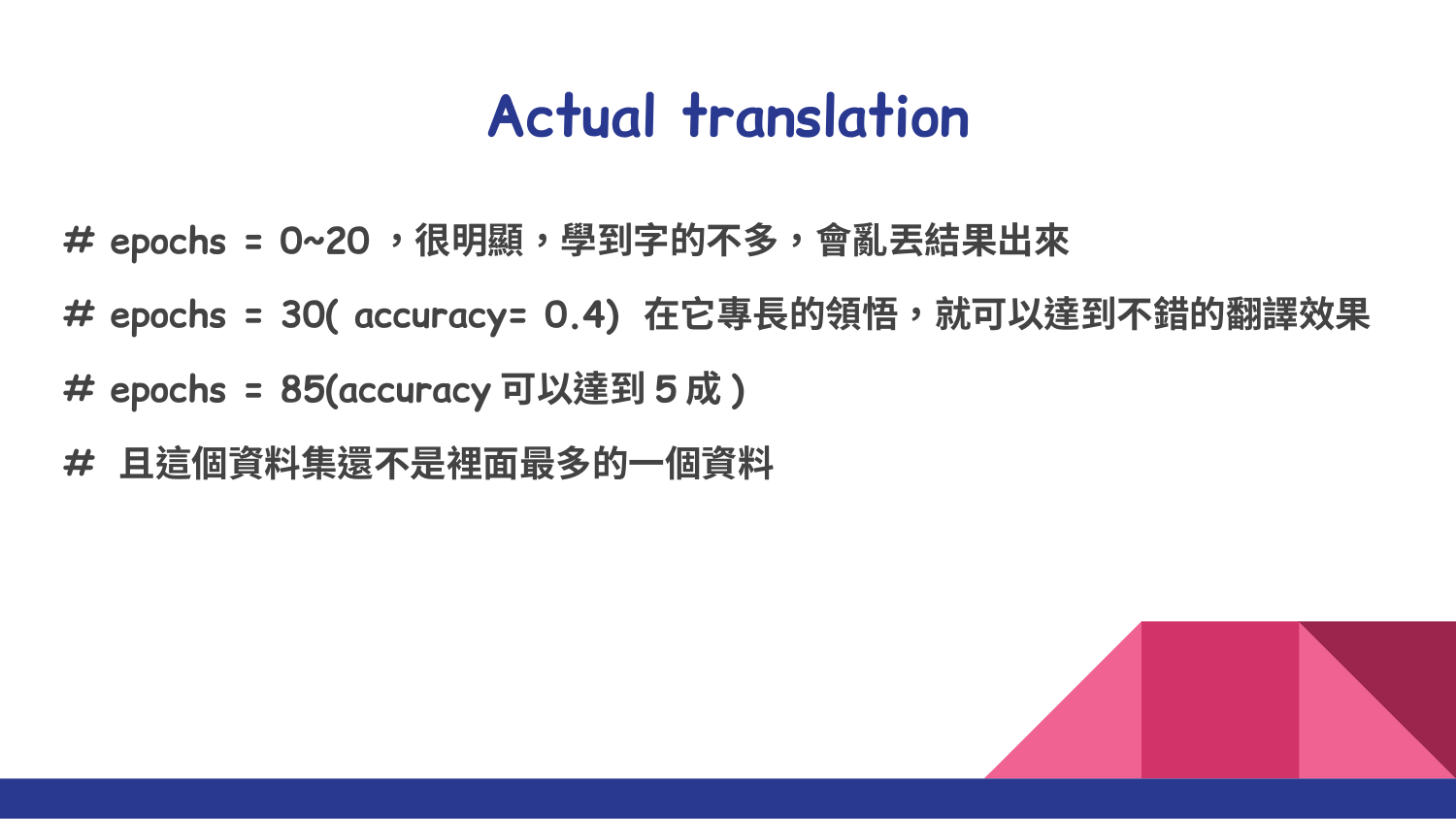

# Actual translation

# epochs = 0~20，很明顯，學到字的不多，會亂丟結果出來
# epochs = 30( accuracy= 0.4) 在它專長的領悟，就可以達到不錯的翻譯效果
# epochs = 85(accuracy可以達到5成)
# 且這個資料集還不是裡面最多的一個資料